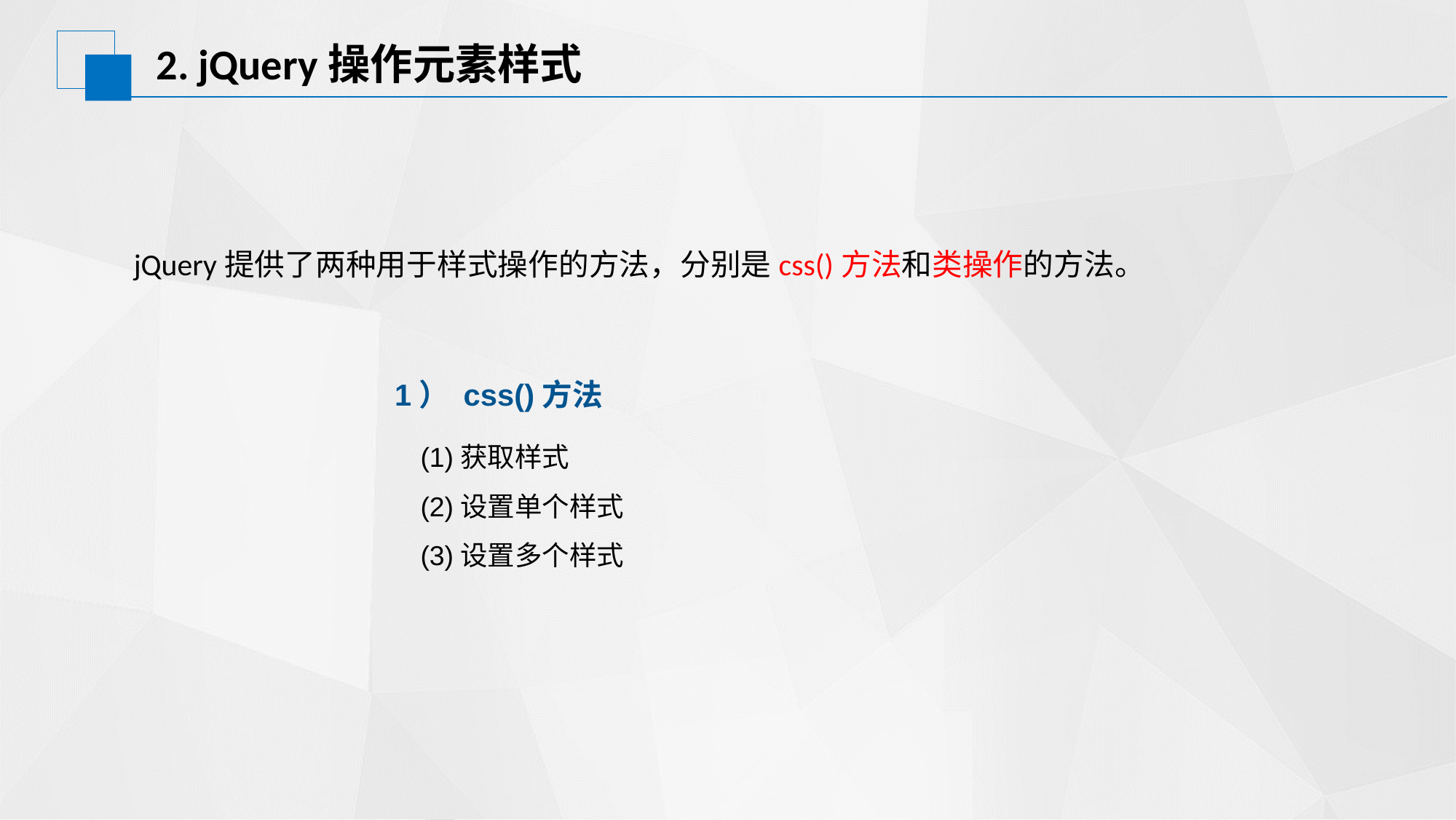

# 2. jQuery操作元素样式
jQuery提供了两种用于样式操作的方法，分别是css()方法和类操作的方法。
1） css()方法
(1)获取样式
(2)设置单个样式
(3)设置多个样式